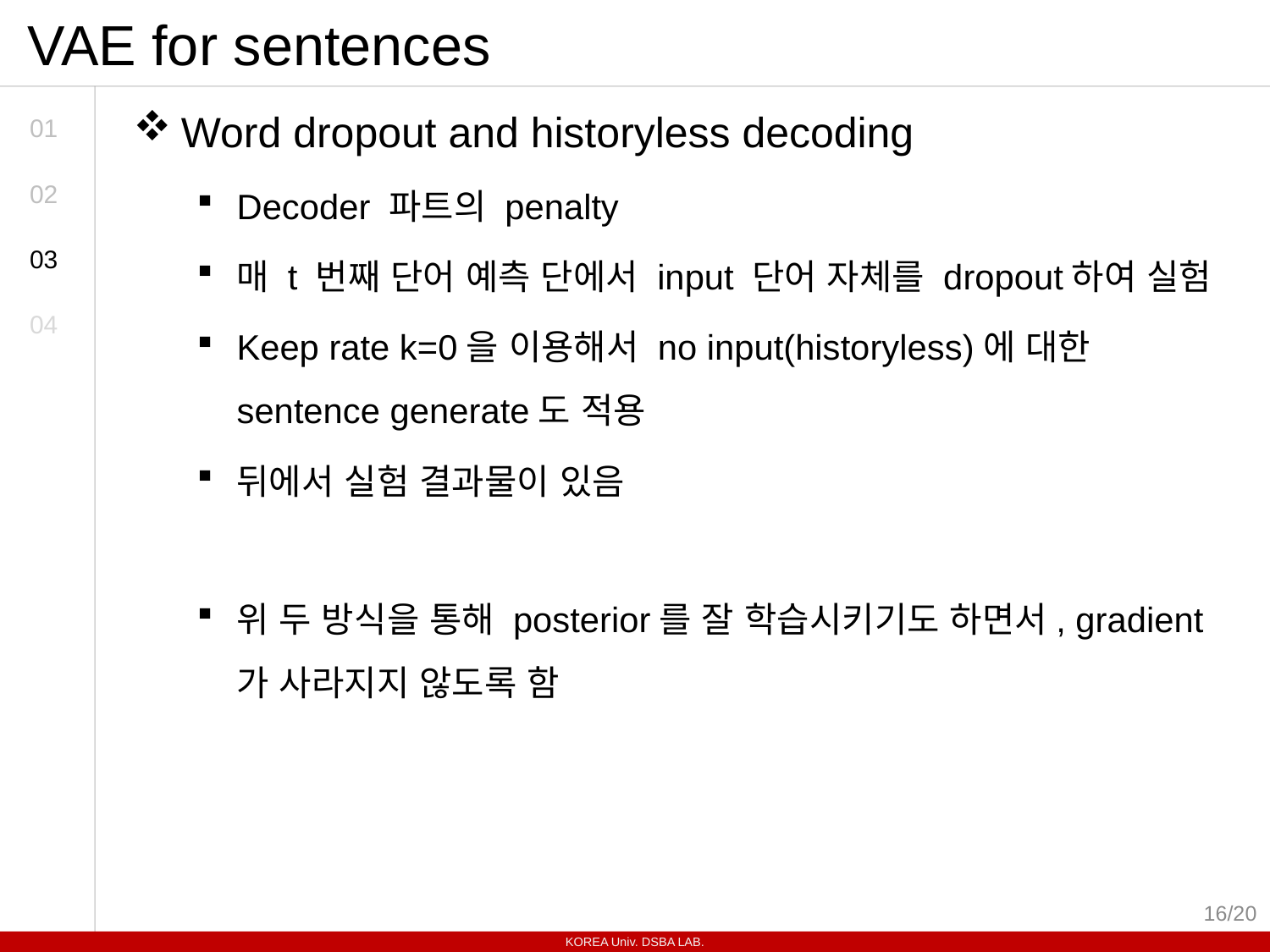

# VAE for sentences
Word dropout and historyless decoding
Decoder 파트의 penalty
매 t 번째 단어 예측 단에서 input 단어 자체를 dropout하여 실험
Keep rate k=0을 이용해서 no input(historyless)에 대한 sentence generate도 적용
뒤에서 실험 결과물이 있음

위 두 방식을 통해 posterior를 잘 학습시키기도 하면서, gradient가 사라지지 않도록 함
01
02
03
04
16/20